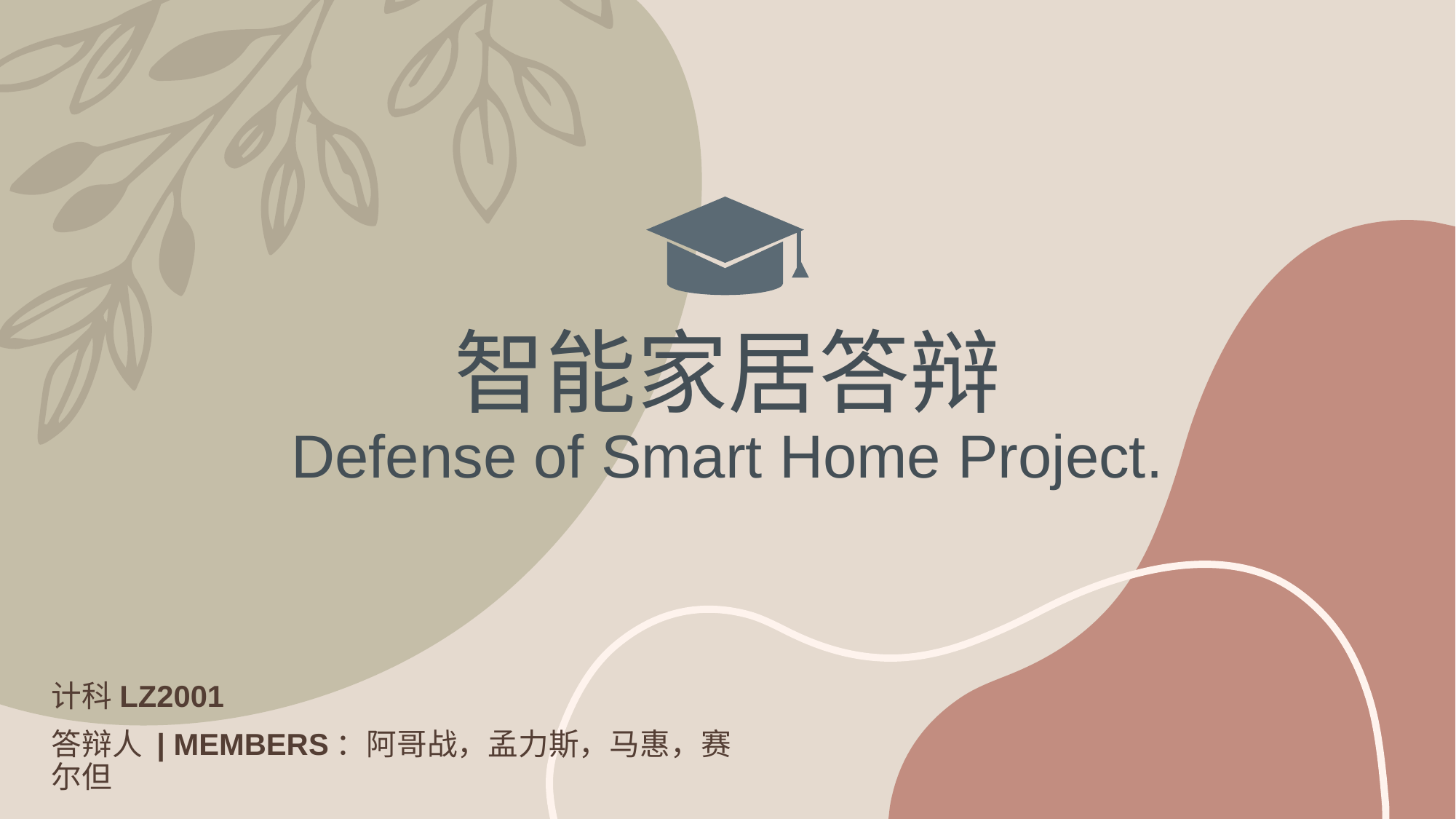

# 智能家居答辩 Defense of Smart Home Project.
计科LZ2001
答辩人 | members：阿哥战，孟力斯，马惠，赛尔但